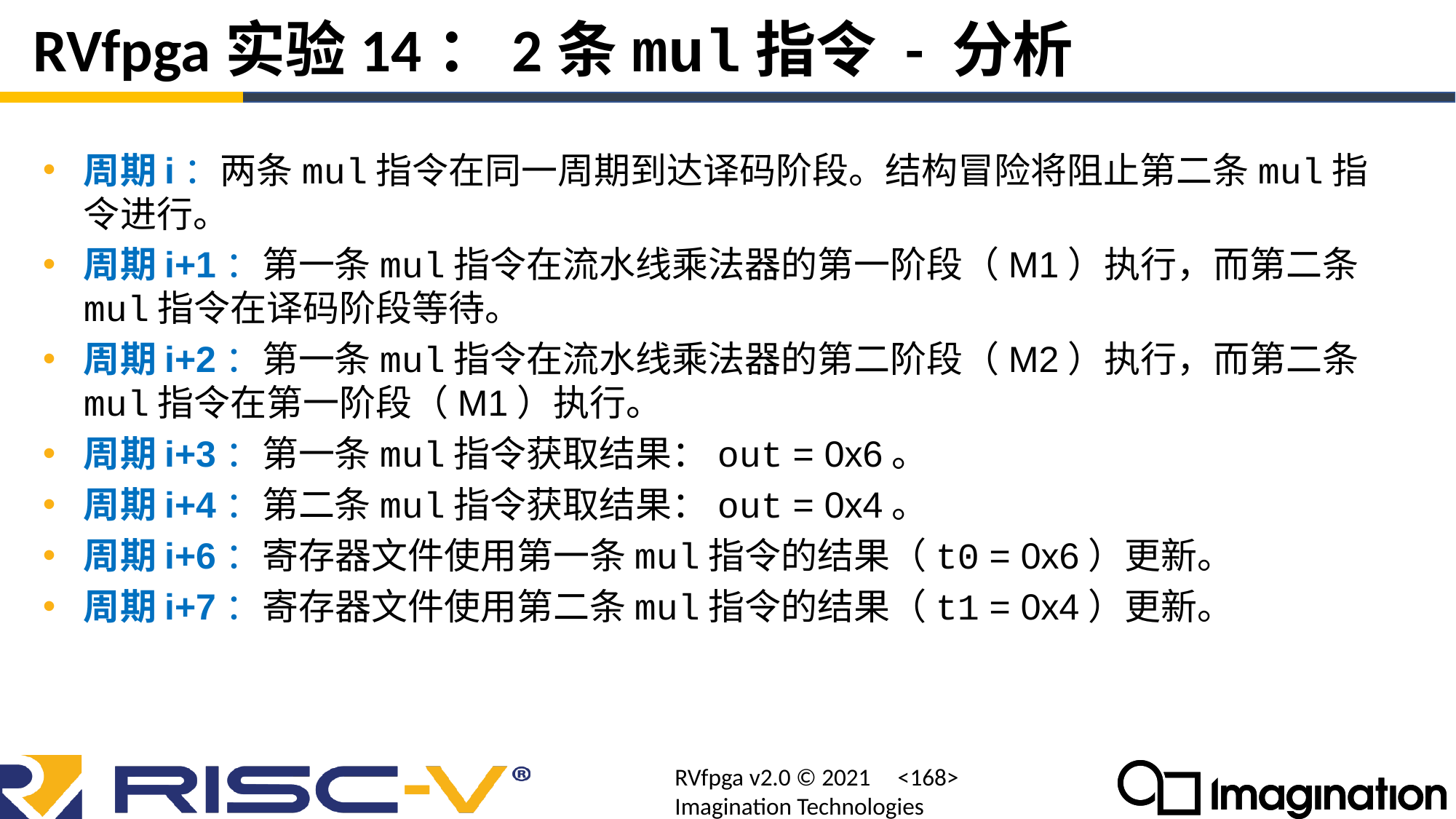

# RVfpga实验14：2条mul指令 - 分析
周期i：两条mul指令在同一周期到达译码阶段。结构冒险将阻止第二条mul指令进行。
周期i+1：第一条mul指令在流水线乘法器的第一阶段（M1）执行，而第二条mul指令在译码阶段等待。
周期i+2：第一条mul指令在流水线乘法器的第二阶段（M2）执行，而第二条mul指令在第一阶段（M1）执行。
周期i+3：第一条mul指令获取结果：out = 0x6。
周期i+4：第二条mul指令获取结果：out = 0x4。
周期i+6：寄存器文件使用第一条mul指令的结果（t0 = 0x6）更新。
周期i+7：寄存器文件使用第二条mul指令的结果（t1 = 0x4）更新。